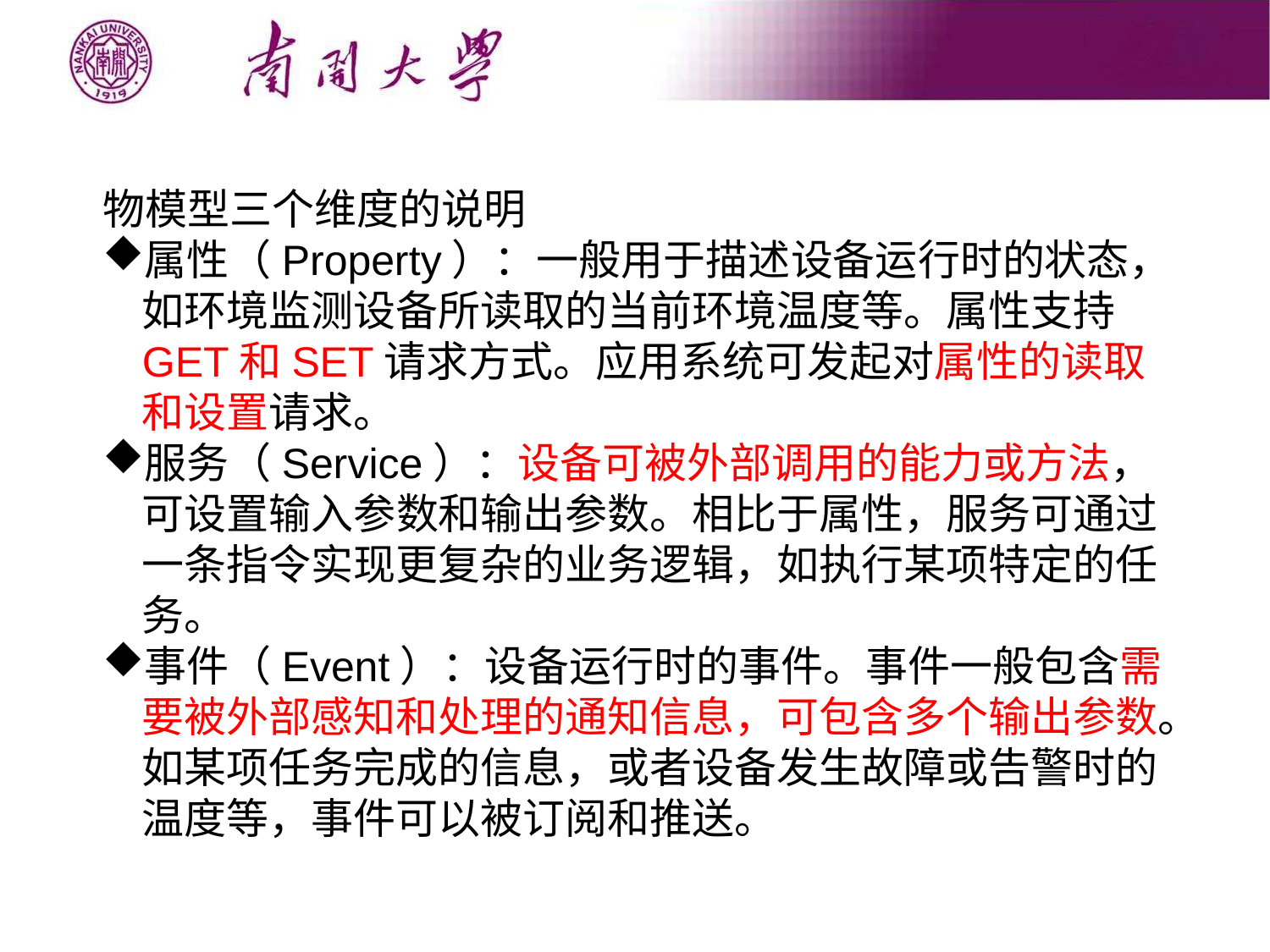

物模型三个维度的说明
属性（Property）：一般用于描述设备运行时的状态，如环境监测设备所读取的当前环境温度等。属性支持GET和SET请求方式。应用系统可发起对属性的读取和设置请求。
服务（Service）：设备可被外部调用的能力或方法，可设置输入参数和输出参数。相比于属性，服务可通过一条指令实现更复杂的业务逻辑，如执行某项特定的任务。
事件（Event）：设备运行时的事件。事件一般包含需要被外部感知和处理的通知信息，可包含多个输出参数。如某项任务完成的信息，或者设备发生故障或告警时的温度等，事件可以被订阅和推送。